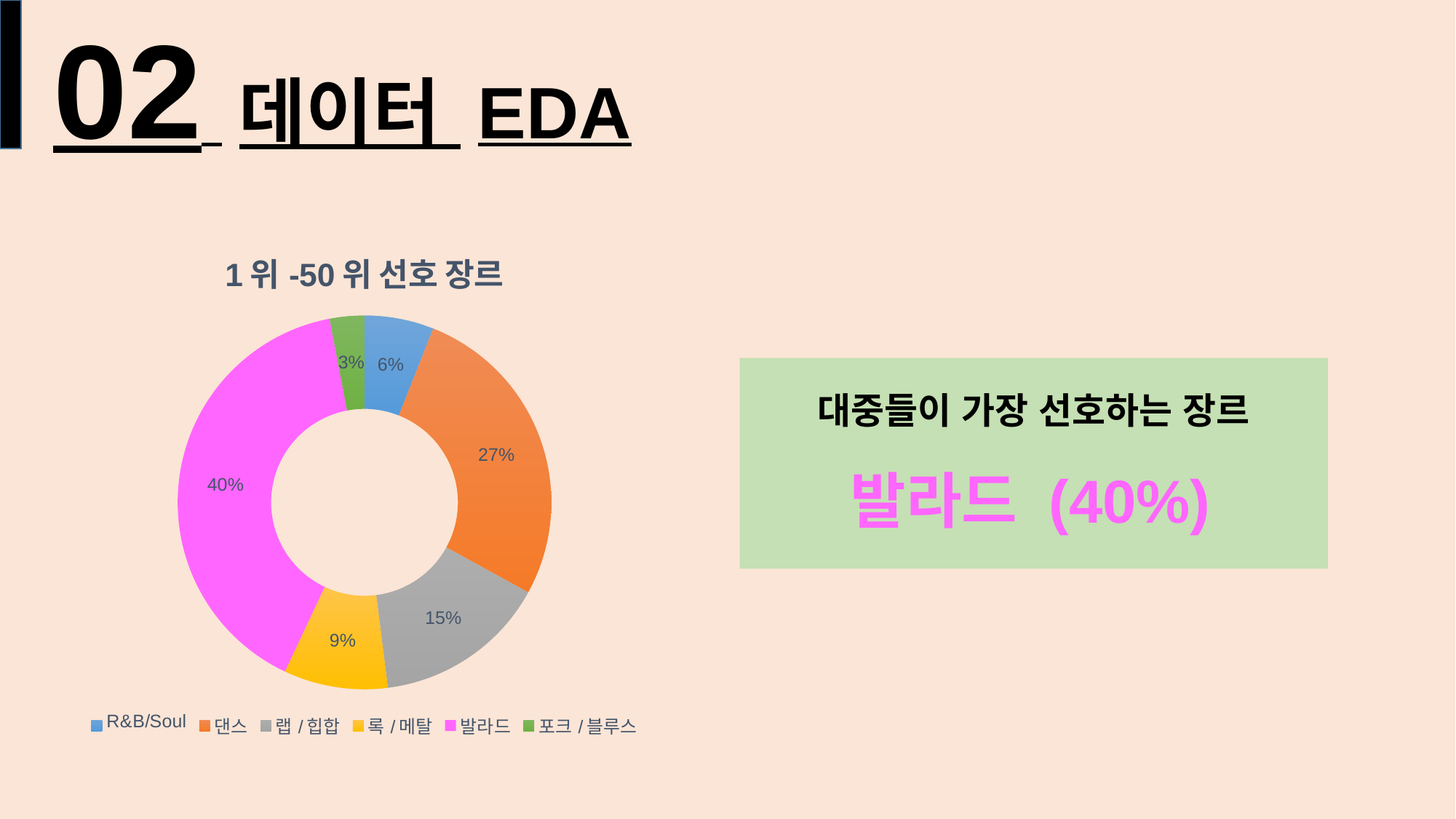

02 데이터 EDA

### Chart: 1위-50위 선호 장르

| Category | 선호 장르 |
|---|---|
| R&B/Soul | 0.06 |
| 댄스 | 0.27 |
| 랩/힙합 | 0.15 |
| 록/메탈 | 0.09 |
| 발라드 | 0.4 |
| 포크/블루스 | 0.03 |
대중들이 가장 선호하는 장르
발라드 (40%)